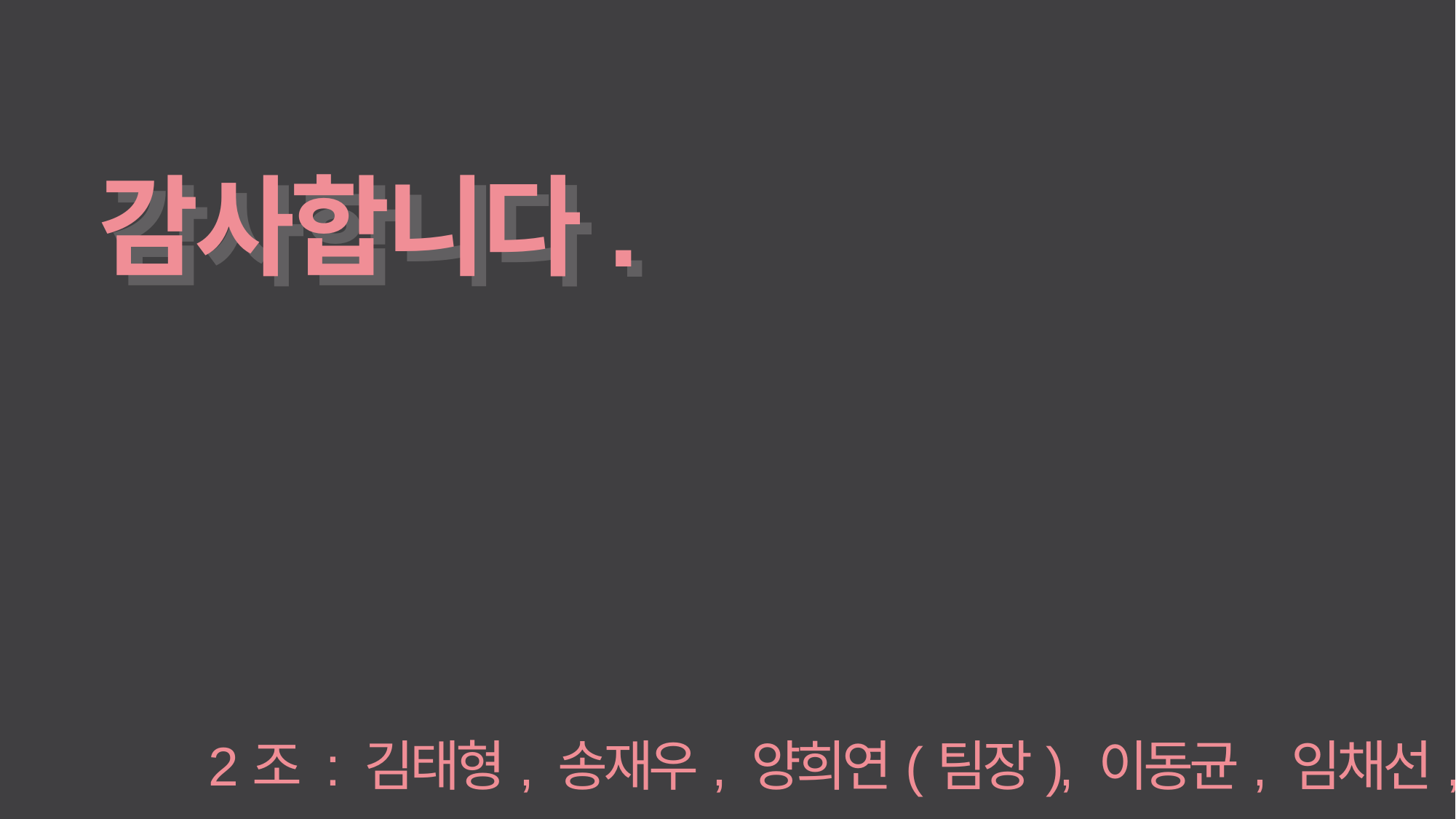

감사합니다.
감사합니다.
2조 : 김태형, 송재우, 양희연(팀장), 이동균, 임채선, 채수현